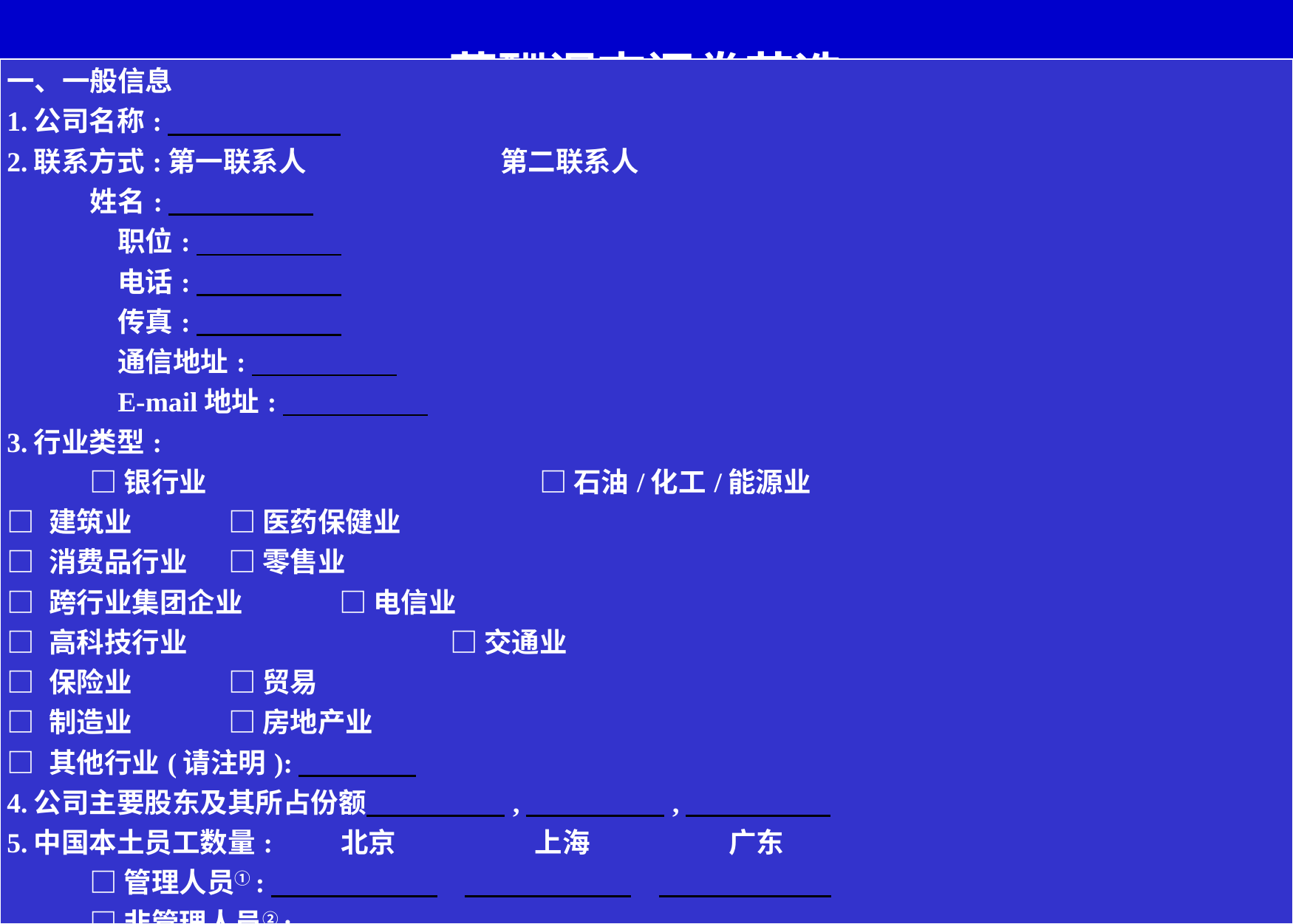

# 薪酬调查问卷节选
| 一、一般信息 1.公司名称:　　　　　　  2.联系方式:第一联系人　　　　　　　第二联系人　 　　　姓名:　　　　　  职位:　　　　　  电话:　　　　　  传真:　　　　　  通信地址:　　　　　  E-mail地址:　　　　　  3.行业类型: 　　　□ 银行业　　　　　　　　　　　　□ 石油/化工/能源业 □ 建筑业 □ 医药保健业 □ 消费品行业 □ 零售业 □ 跨行业集团企业 □ 电信业 □ 高科技行业 　　　　　　　 □ 交通业 □ 保险业 □ 贸易 □ 制造业 □ 房地产业 □ 其他行业(请注明):　　　　  4.公司主要股东及其所占份额　　　　　,　　　　　,　　　　　  5.中国本土员工数量:　　 北京　　　　　上海　　　　　广东 　　　□ 管理人员①:　　　　　　　　　　　　　　　　　　　　  　　　□ 非管理人员②:　　　　　　　　　　　　　　　　　　　　  　　　□ 操作人员③:　　　　　　　　　　　　　　　　　　　　  6.除上述员工外,公司雇用的其他类型员工包括:归国华裔雇员:　　　　香港雇员:　　　　外派雇员:　　　  …… |
| --- |